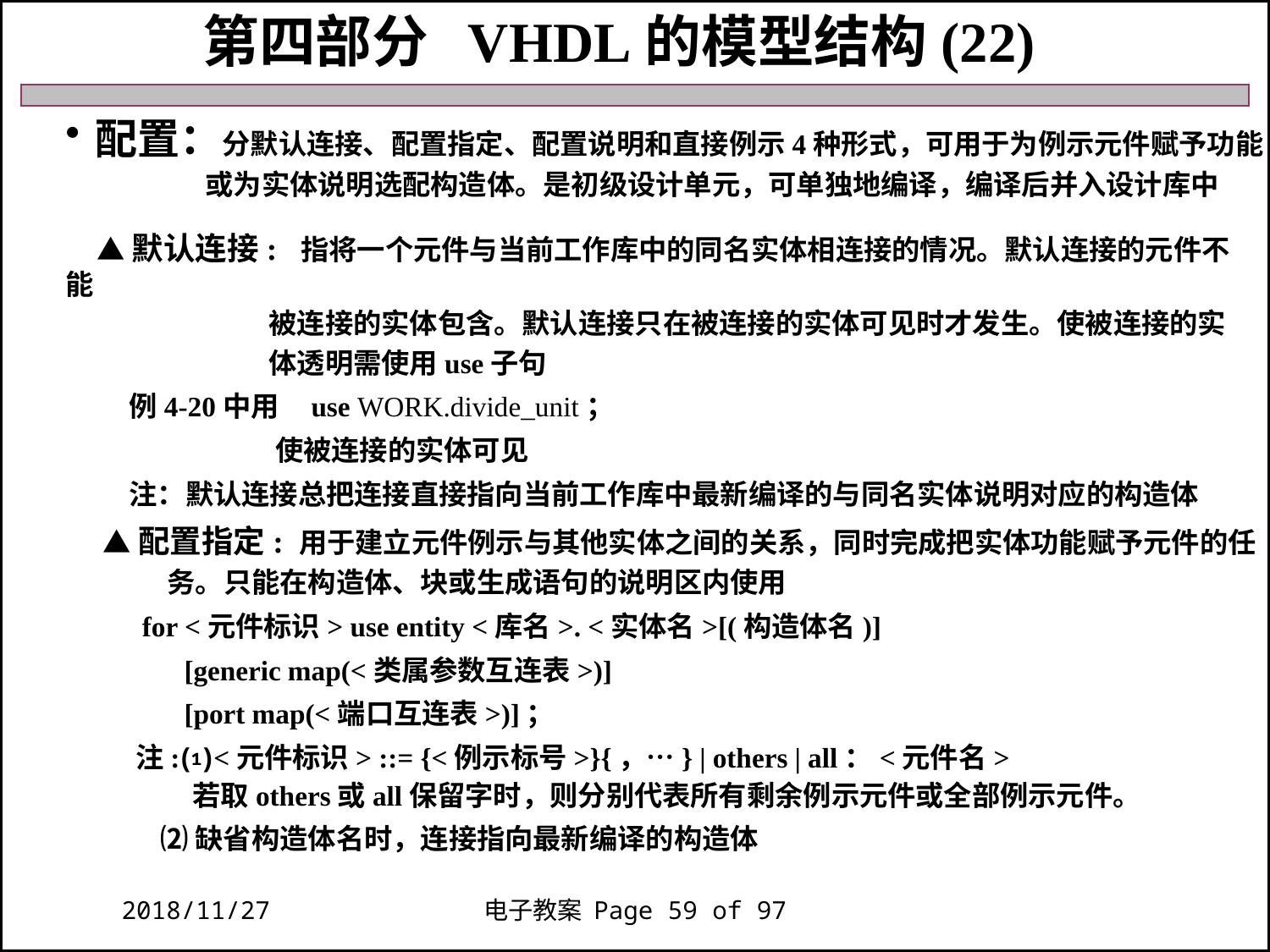

第四部分  VHDL的模型结构(22)

配置：分默认连接、配置指定、配置说明和直接例示4种形式，可用于为例示元件赋予功能
                     或为实体说明选配构造体。是初级设计单元，可单独地编译，编译后并入设计库中
     ▲默认连接:  指将一个元件与当前工作库中的同名实体相连接的情况。默认连接的元件不能
                               被连接的实体包含。默认连接只在被连接的实体可见时才发生。使被连接的实
                               体透明需使用use子句
         例4-20中用    use WORK.divide_unit；
                                使被连接的实体可见
         注：默认连接总把连接直接指向当前工作库中最新编译的与同名实体说明对应的构造体
      ▲配置指定: 用于建立元件例示与其他实体之间的关系，同时完成把实体功能赋予元件的任
               务。只能在构造体、块或生成语句的说明区内使用
           for <元件标识> use entity <库名>. <实体名>[(构造体名)]
                 [generic map(<类属参数互连表>)]
                 [port map(<端口互连表>)]；
          注:⑴<元件标识> ::= {<例示标号>}{，…} | others | all：<元件名>
                   若取others或all保留字时，则分别代表所有剩余例示元件或全部例示元件。
               ⑵缺省构造体名时，连接指向最新编译的构造体

2018/11/27
电子教案 Page 59 of 97